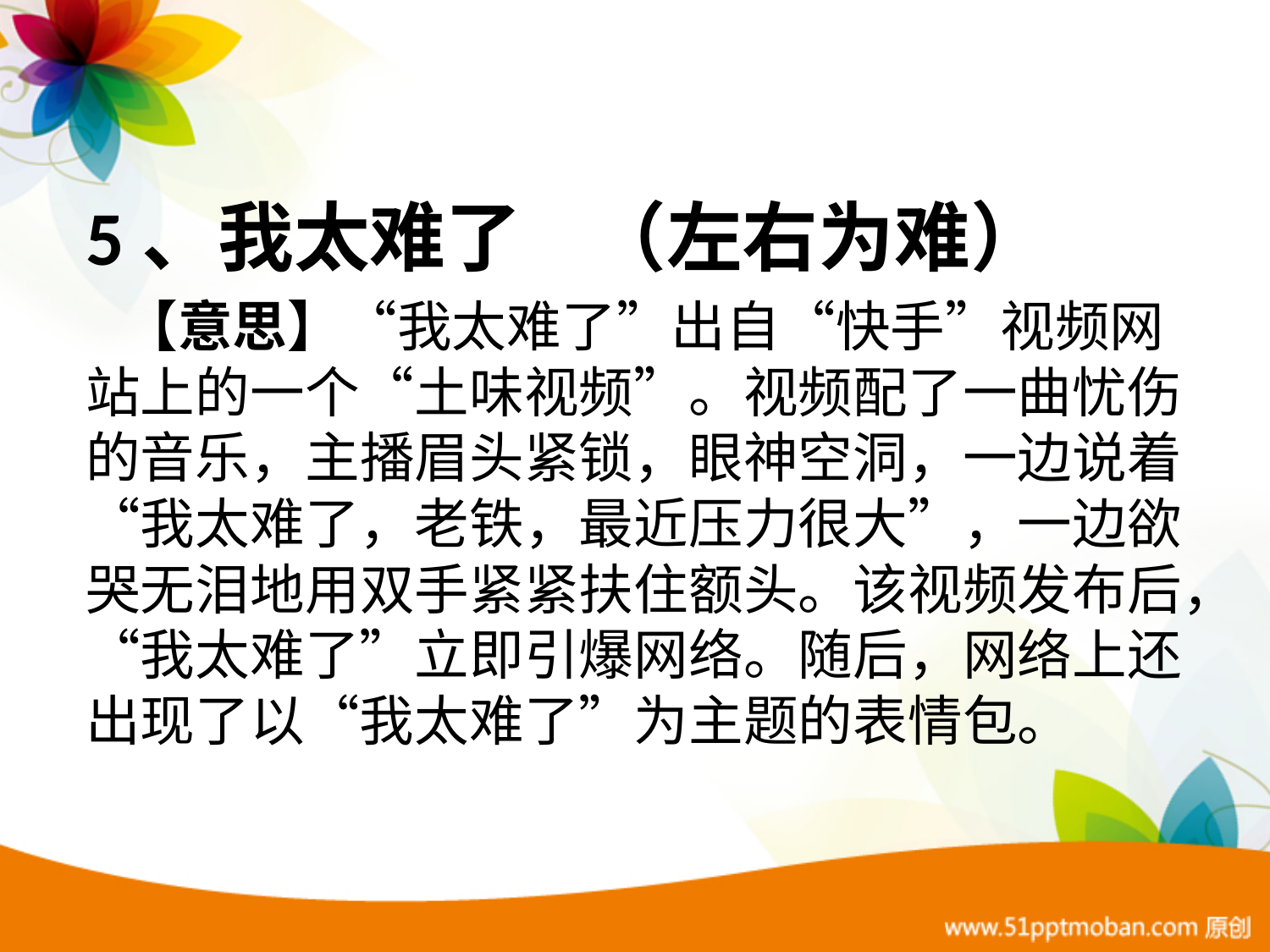

5、我太难了    （左右为难）
  【意思】“我太难了”出自“快手”视频网站上的一个“土味视频”。视频配了一曲忧伤的音乐，主播眉头紧锁，眼神空洞，一边说着“我太难了，老铁，最近压力很大”，一边欲哭无泪地用双手紧紧扶住额头。该视频发布后，“我太难了”立即引爆网络。随后，网络上还出现了以“我太难了”为主题的表情包。